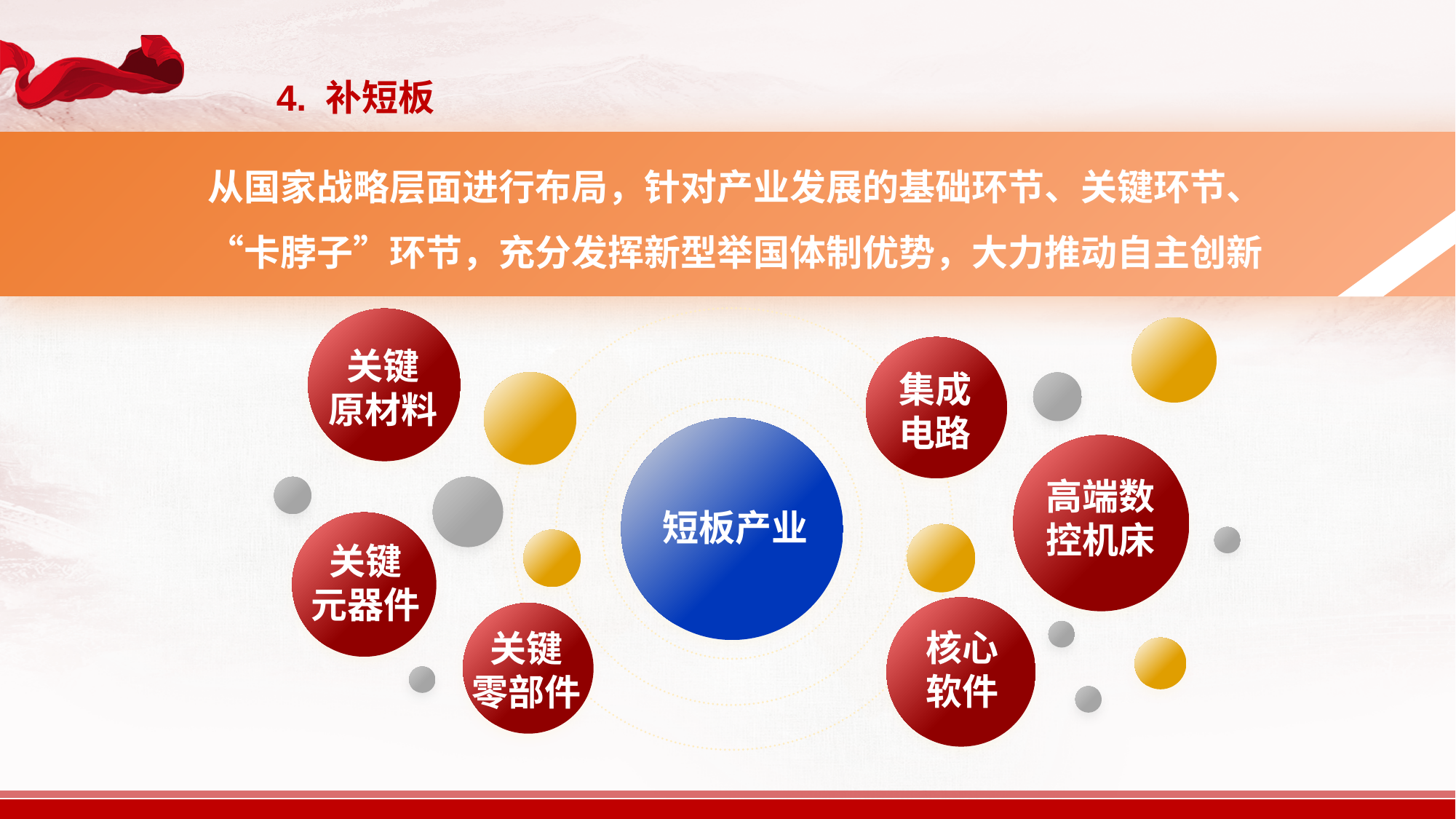

4. 补短板

从国家战略层面进行布局，针对产业发展的基础环节、关键环节、“卡脖子”环节，充分发挥新型举国体制优势，大力推动自主创新

短板产业

关键
原材料

集成电路

关键
零部件

高端数控机床

关键
元器件

核心软件